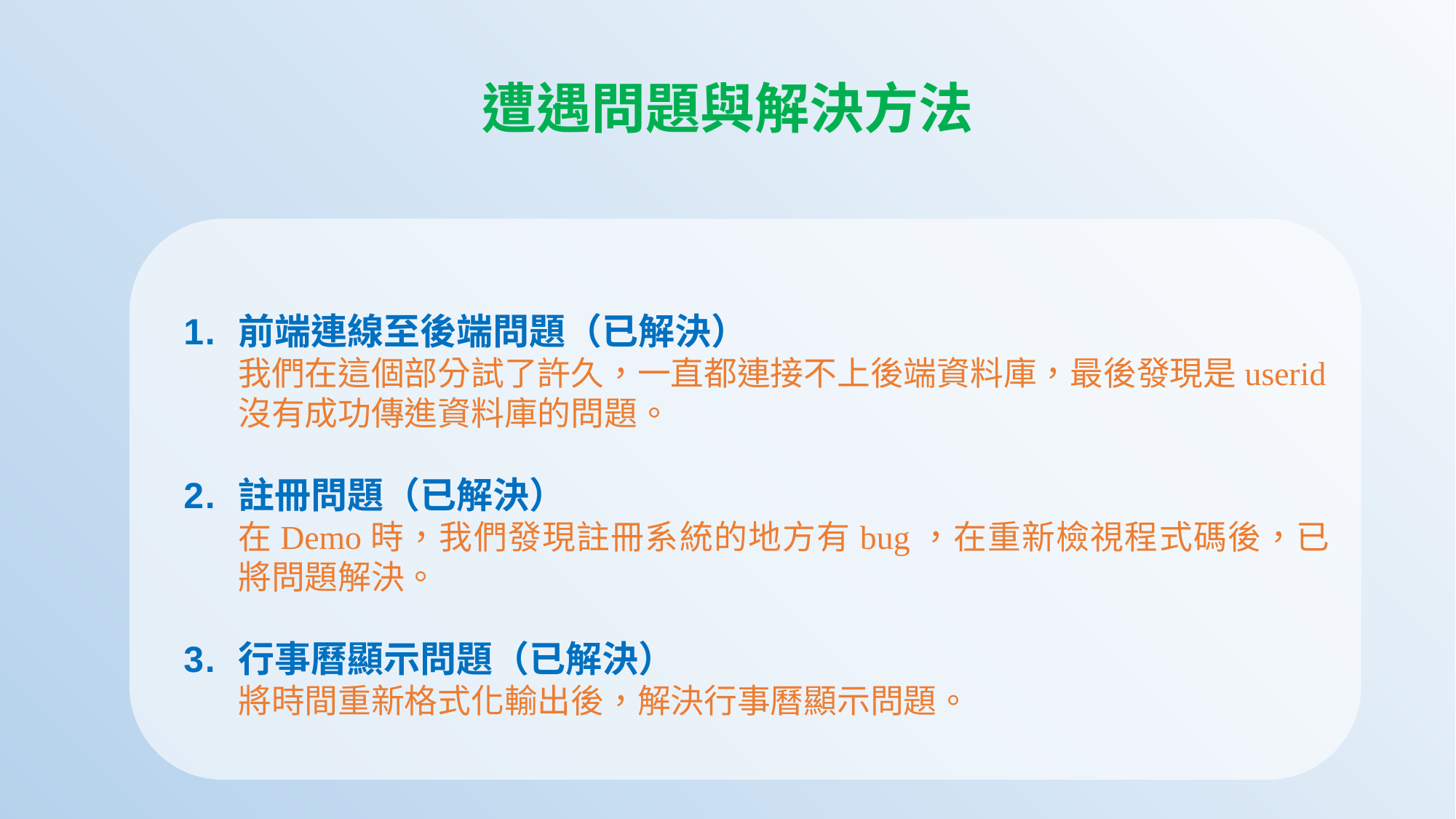

遭遇問題與解決方法

前端連線至後端問題（已解決）
我們在這個部分試了許久，一直都連接不上後端資料庫，最後發現是userid沒有成功傳進資料庫的問題。

註冊問題（已解決）
在Demo時，我們發現註冊系統的地方有bug，在重新檢視程式碼後，已將問題解決。

行事曆顯示問題（已解決）
將時間重新格式化輸出後，解決行事曆顯示問題。